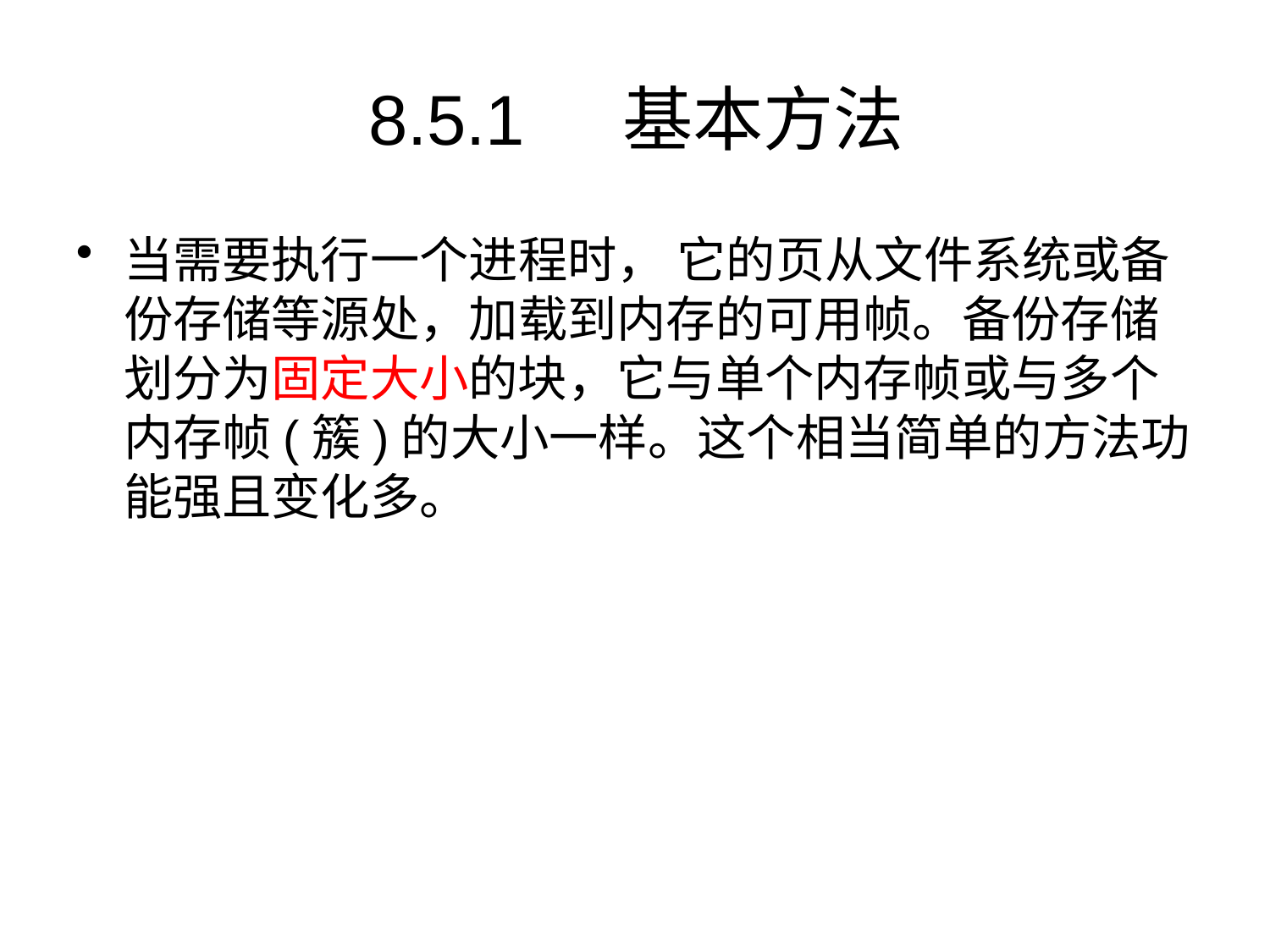

# 8.5.1	基本方法
当需要执行一个进程时， 它的页从文件系统或备份存储等源处，加载到内存的可用帧。备份存储划分为固定大小的块，它与单个内存帧或与多个内存帧(簇)的大小一样。这个相当简单的方法功能强且变化多。